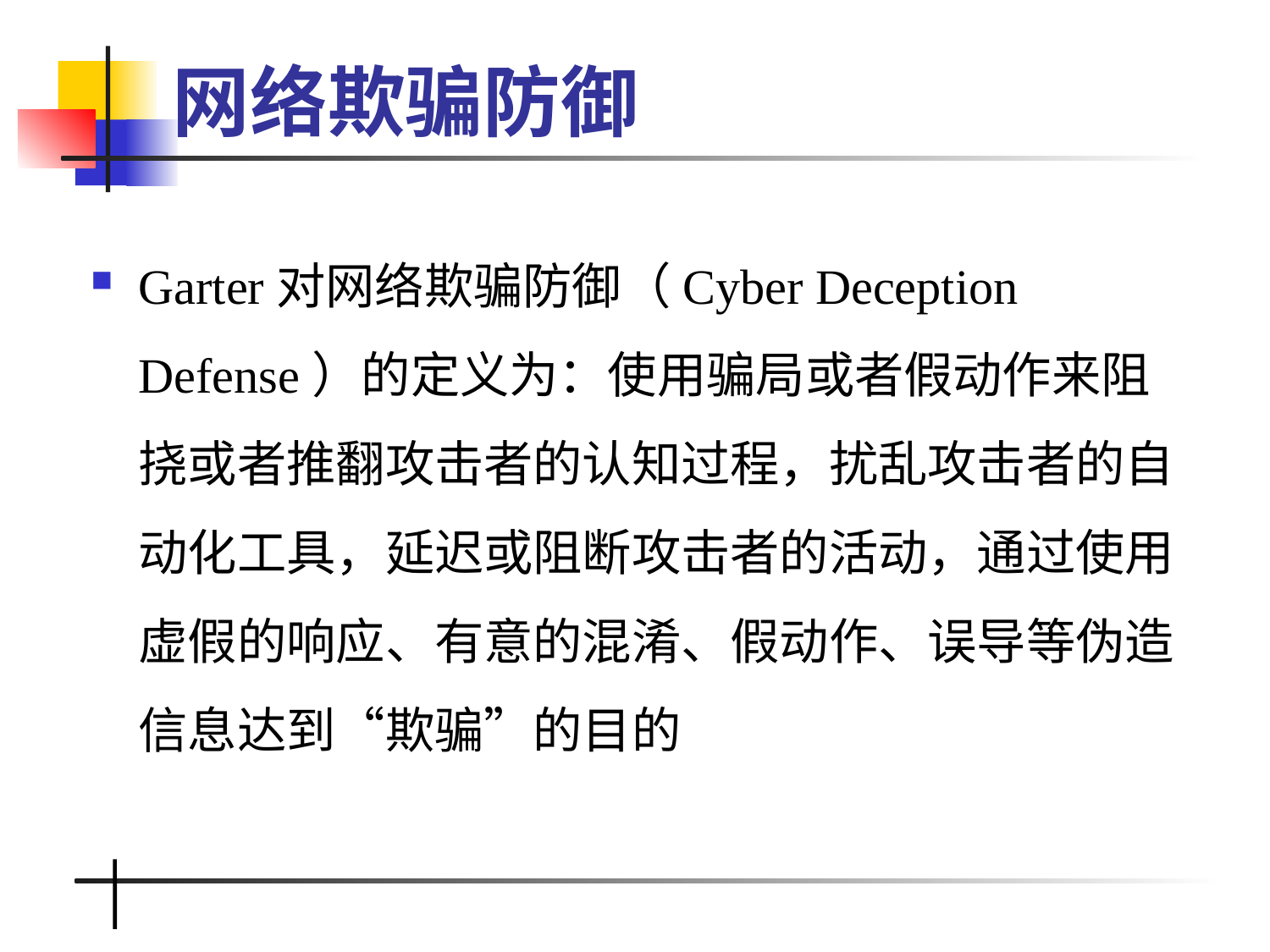

# 网络欺骗防御
Garter对网络欺骗防御（Cyber Deception Defense）的定义为：使用骗局或者假动作来阻挠或者推翻攻击者的认知过程，扰乱攻击者的自动化工具，延迟或阻断攻击者的活动，通过使用虚假的响应、有意的混淆、假动作、误导等伪造信息达到“欺骗”的目的